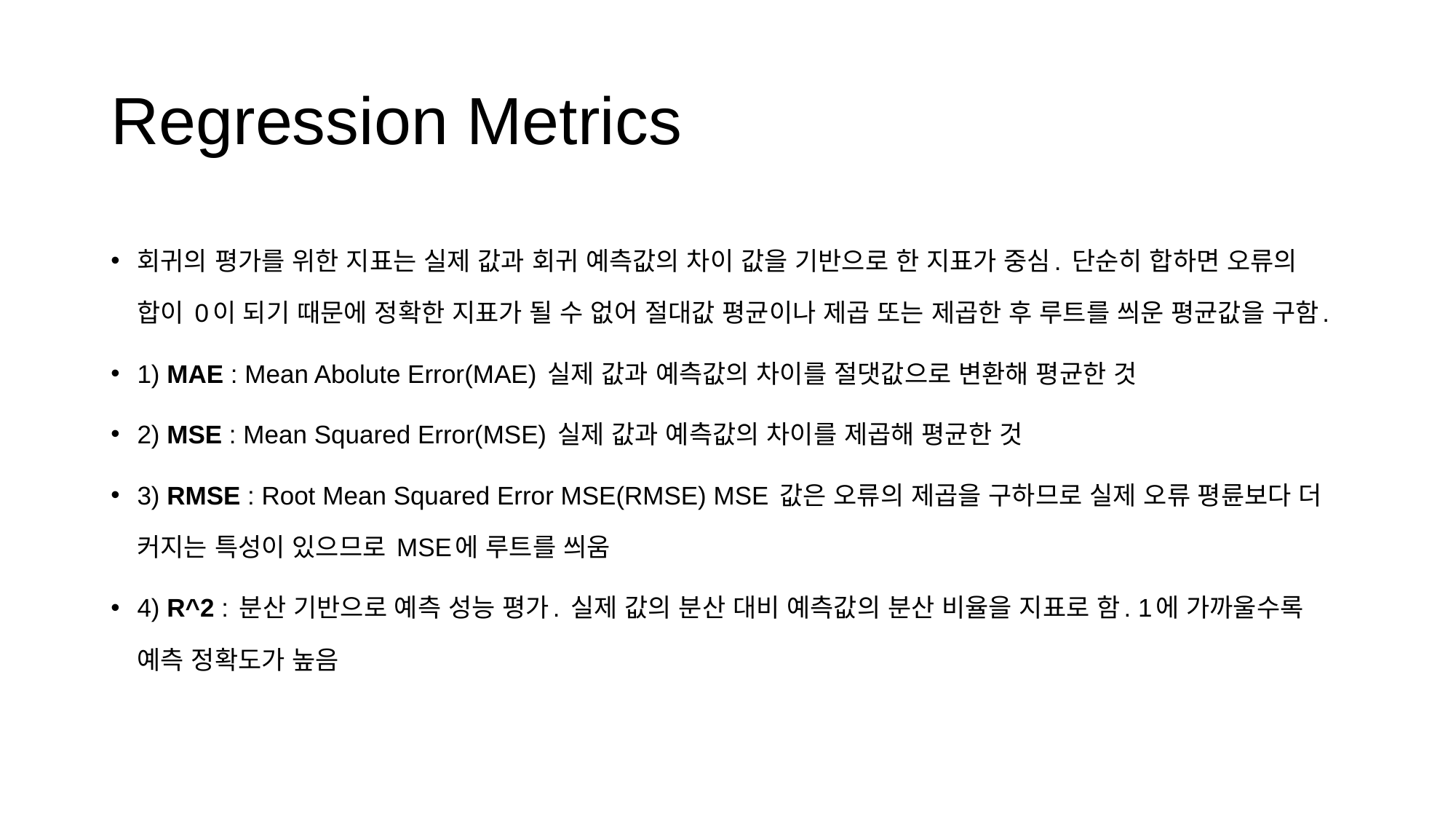

# Regression Metrics
회귀의 평가를 위한 지표는 실제 값과 회귀 예측값의 차이 값을 기반으로 한 지표가 중심. 단순히 합하면 오류의 합이 0이 되기 때문에 정확한 지표가 될 수 없어 절대값 평균이나 제곱 또는 제곱한 후 루트를 씌운 평균값을 구함.
1) MAE : Mean Abolute Error(MAE) 실제 값과 예측값의 차이를 절댓값으로 변환해 평균한 것
2) MSE : Mean Squared Error(MSE) 실제 값과 예측값의 차이를 제곱해 평균한 것
3) RMSE : Root Mean Squared Error MSE(RMSE) MSE 값은 오류의 제곱을 구하므로 실제 오류 평륜보다 더 커지는 특성이 있으므로 MSE에 루트를 씌움
4) R^2 : 분산 기반으로 예측 성능 평가. 실제 값의 분산 대비 예측값의 분산 비율을 지표로 함. 1에 가까울수록 예측 정확도가 높음